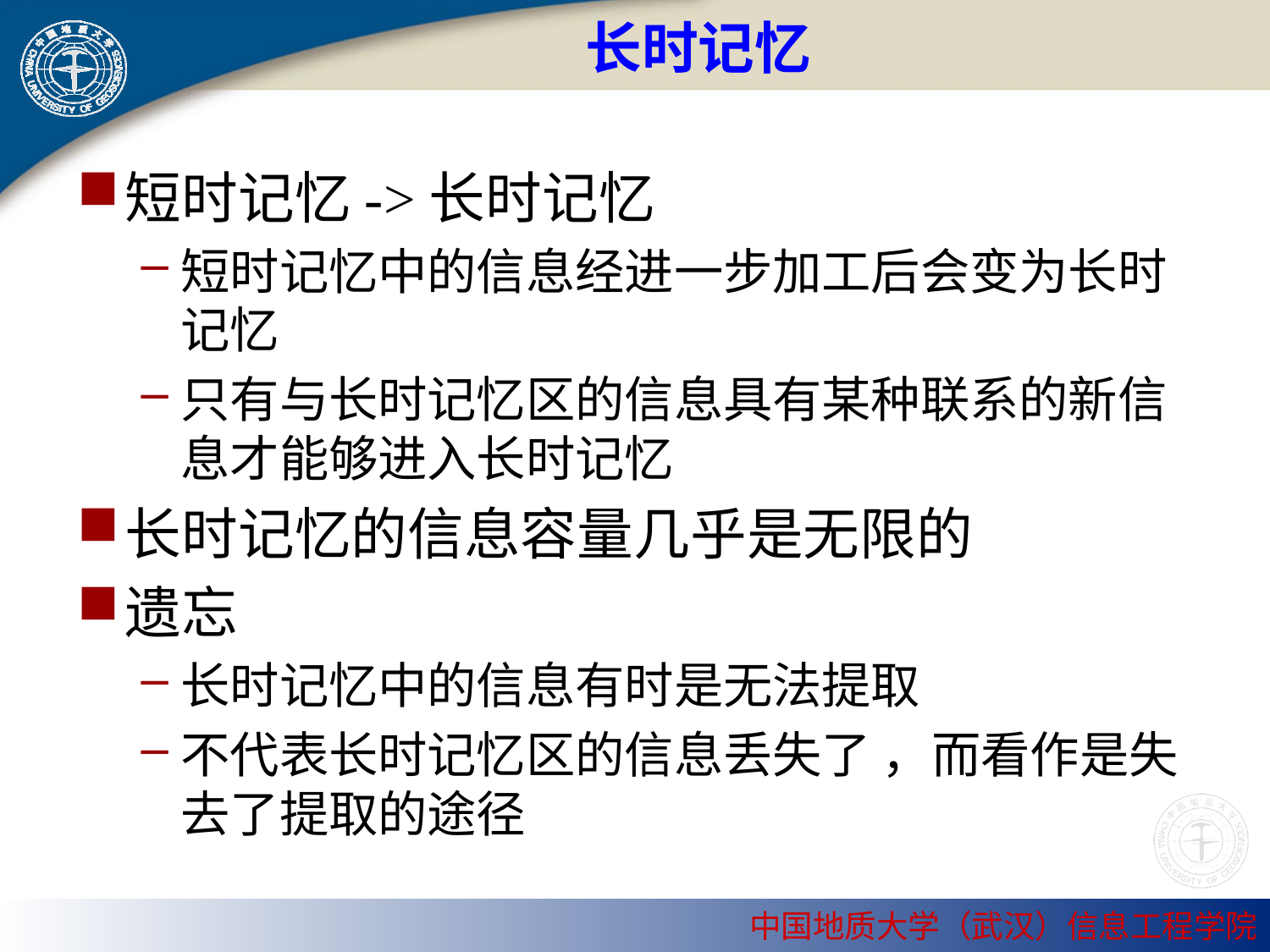

# 长时记忆
短时记忆->长时记忆
短时记忆中的信息经进一步加工后会变为长时记忆
只有与长时记忆区的信息具有某种联系的新信息才能够进入长时记忆
长时记忆的信息容量几乎是无限的
遗忘
长时记忆中的信息有时是无法提取
不代表长时记忆区的信息丢失了 ，而看作是失去了提取的途径